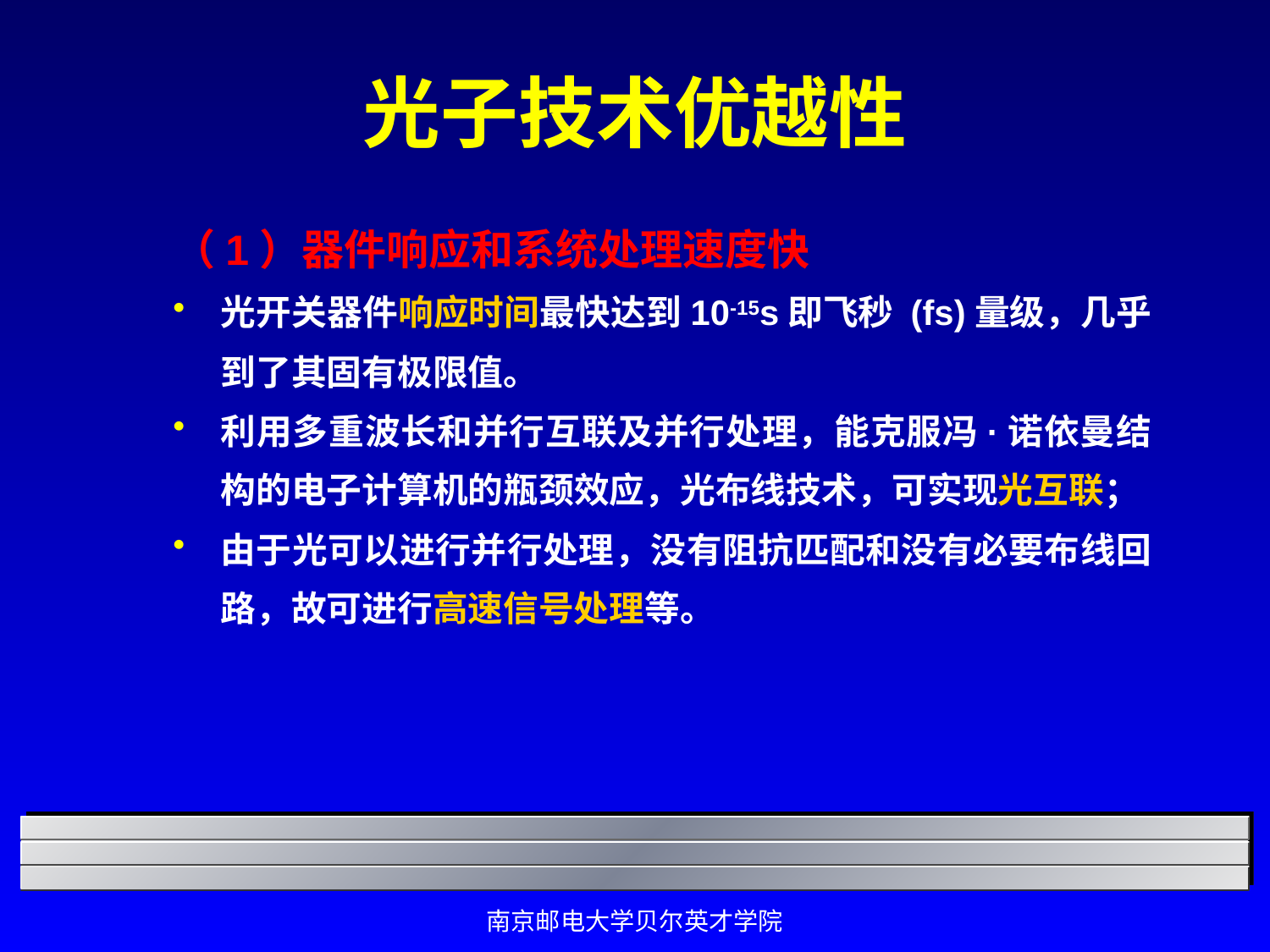

# 光子技术优越性
（1）器件响应和系统处理速度快
光开关器件响应时间最快达到10-15s即飞秒 (fs)量级，几乎到了其固有极限值。
利用多重波长和并行互联及并行处理，能克服冯·诺依曼结构的电子计算机的瓶颈效应，光布线技术，可实现光互联；
由于光可以进行并行处理，没有阻抗匹配和没有必要布线回路，故可进行高速信号处理等。

南京邮电大学贝尔英才学院
22